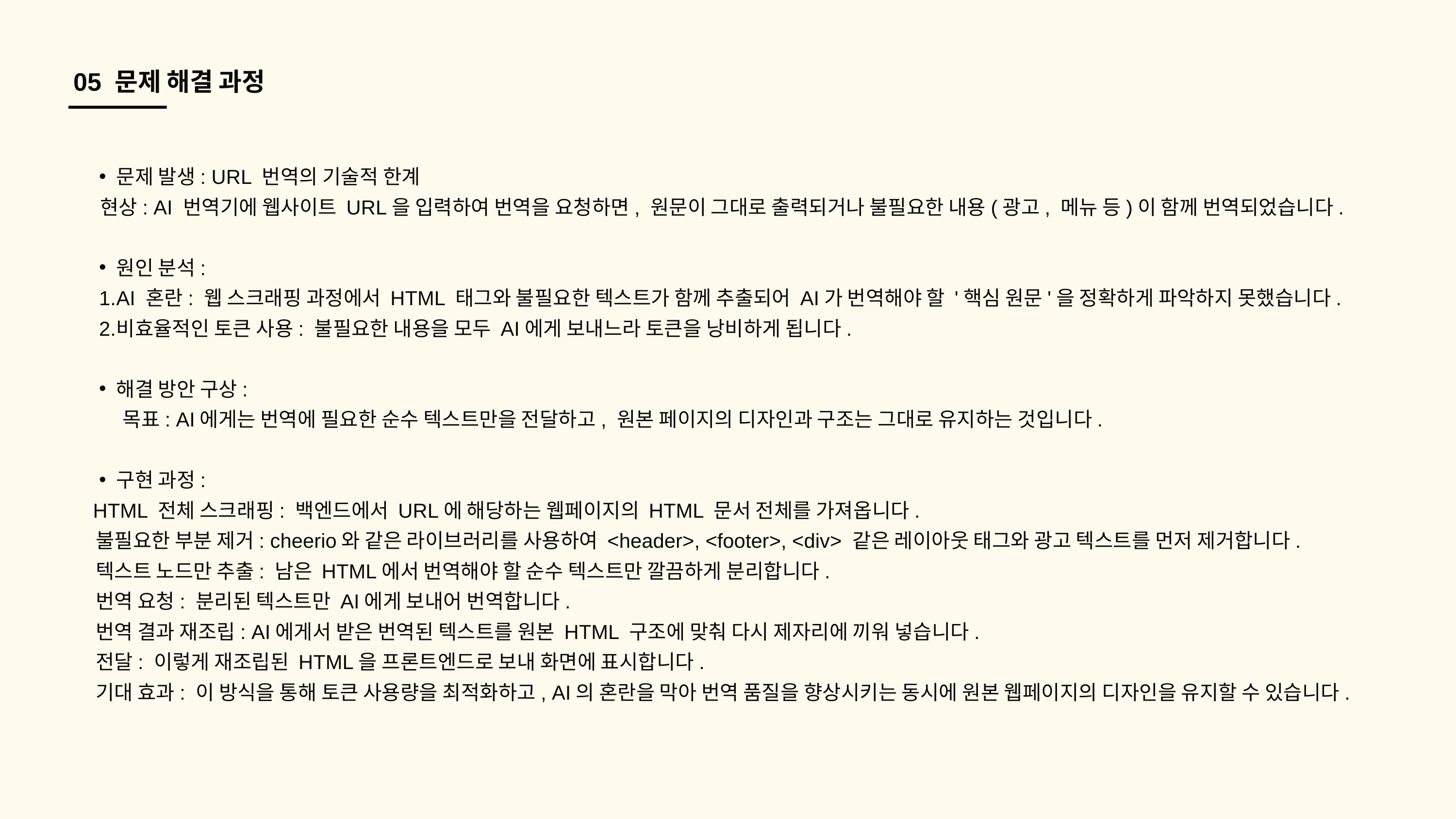

05 문제 해결 과정

문제 발생: URL 번역의 기술적 한계
   현상: AI 번역기에 웹사이트 URL을 입력하여 번역을 요청하면, 원문이 그대로 출력되거나 불필요한 내용(광고, 메뉴 등)이 함께 번역되었습니다.

원인 분석:
AI 혼란: 웹 스크래핑 과정에서 HTML 태그와 불필요한 텍스트가 함께 추출되어 AI가 번역해야 할 '핵심 원문'을 정확하게 파악하지 못했습니다.
비효율적인 토큰 사용: 불필요한 내용을 모두 AI에게 보내느라 토큰을 낭비하게 됩니다.

해결 방안 구상:
        목표: AI에게는 번역에 필요한 순수 텍스트만을 전달하고, 원본 페이지의 디자인과 구조는 그대로 유지하는 것입니다.

구현 과정:
  HTML 전체 스크래핑: 백엔드에서 URL에 해당하는 웹페이지의 HTML 문서 전체를 가져옵니다.
  불필요한 부분 제거: cheerio와 같은 라이브러리를 사용하여 <header>, <footer>, <div> 같은 레이아웃 태그와 광고 텍스트를 먼저 제거합니다.
  텍스트 노드만 추출: 남은 HTML에서 번역해야 할 순수 텍스트만 깔끔하게 분리합니다.
  번역 요청: 분리된 텍스트만 AI에게 보내어 번역합니다.
  번역 결과 재조립: AI에게서 받은 번역된 텍스트를 원본 HTML 구조에 맞춰 다시 제자리에 끼워 넣습니다.
  전달: 이렇게 재조립된 HTML을 프론트엔드로 보내 화면에 표시합니다.
  기대 효과: 이 방식을 통해 토큰 사용량을 최적화하고, AI의 혼란을 막아 번역 품질을 향상시키는 동시에 원본 웹페이지의 디자인을 유지할 수 있습니다.